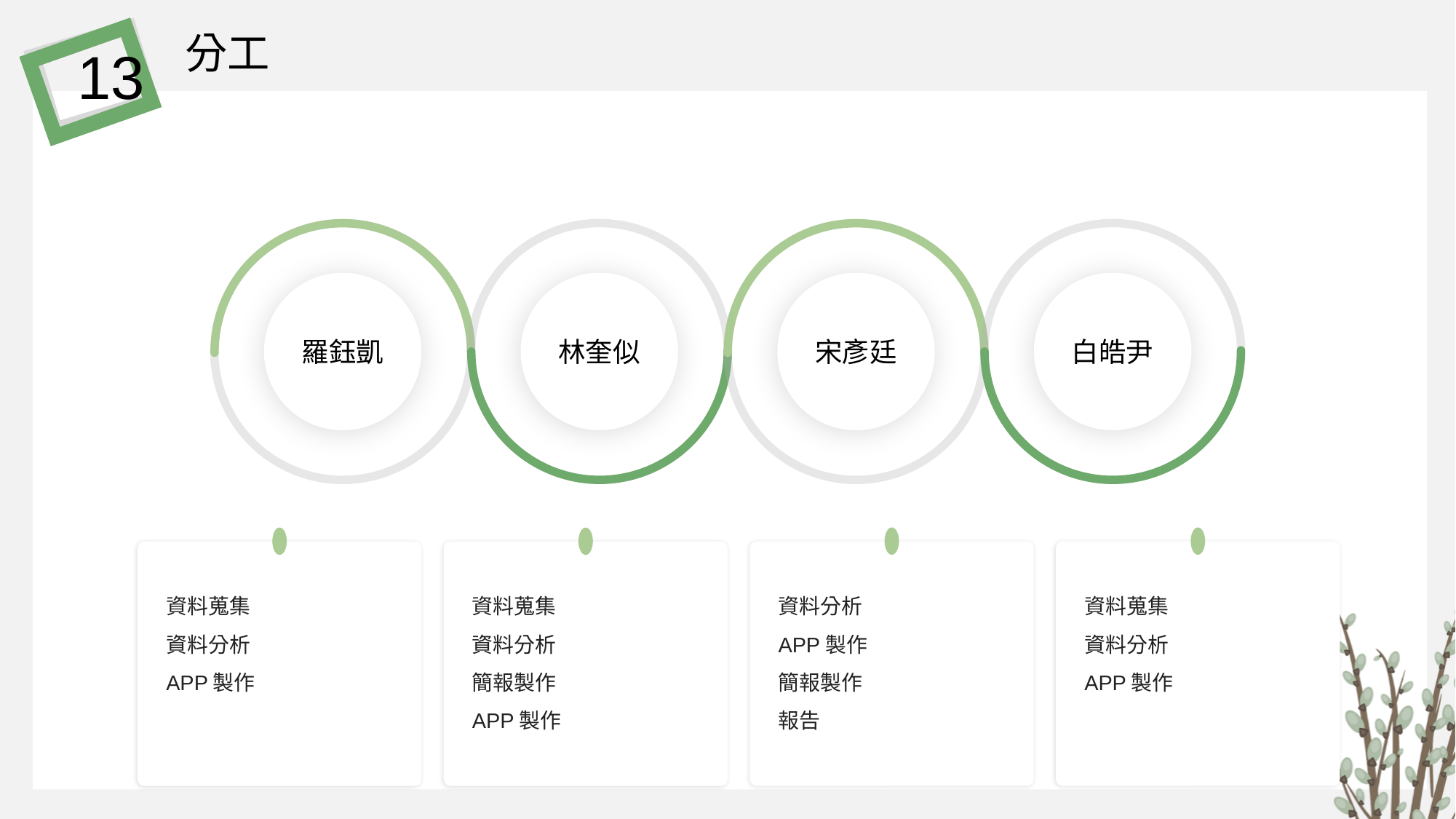

分工
13

宋彥廷
白皓尹
羅鈺凱
林奎似

資料分析
APP製作
簡報製作
報告

資料蒐集
資料分析
APP製作

資料蒐集
資料分析
APP製作

資料蒐集
資料分析
簡報製作
APP製作